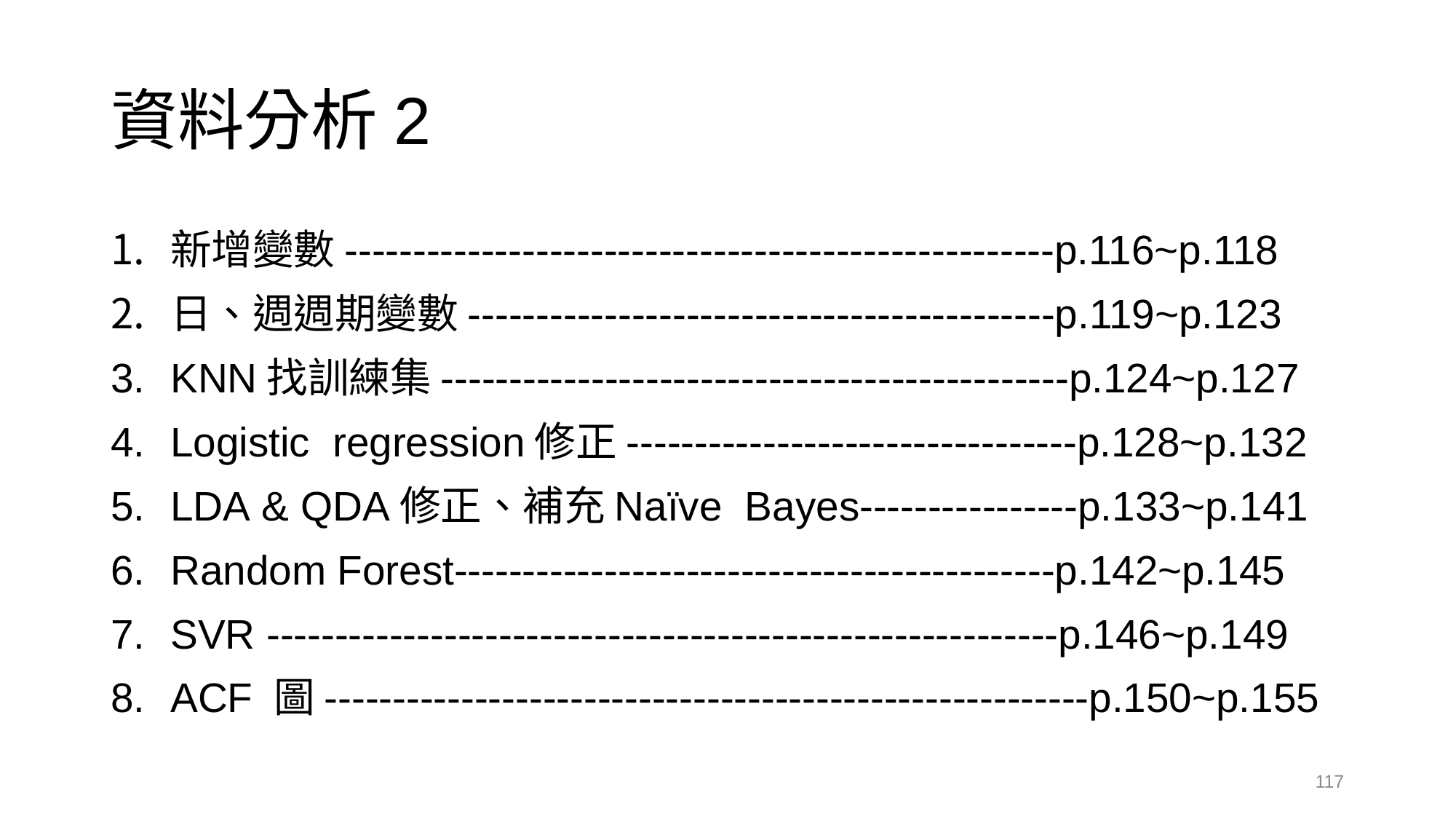

# 資料分析2
新增變數----------------------------------------------------p.116~p.118
日、週週期變數-------------------------------------------p.119~p.123
KNN找訓練集----------------------------------------------p.124~p.127
Logistic  regression修正---------------------------------p.128~p.132
LDA & QDA修正、補充Naïve  Bayes----------------p.133~p.141
Random Forest--------------------------------------------p.142~p.145
SVR ----------------------------------------------------------p.146~p.149
ACF 圖--------------------------------------------------------p.150~p.155

117